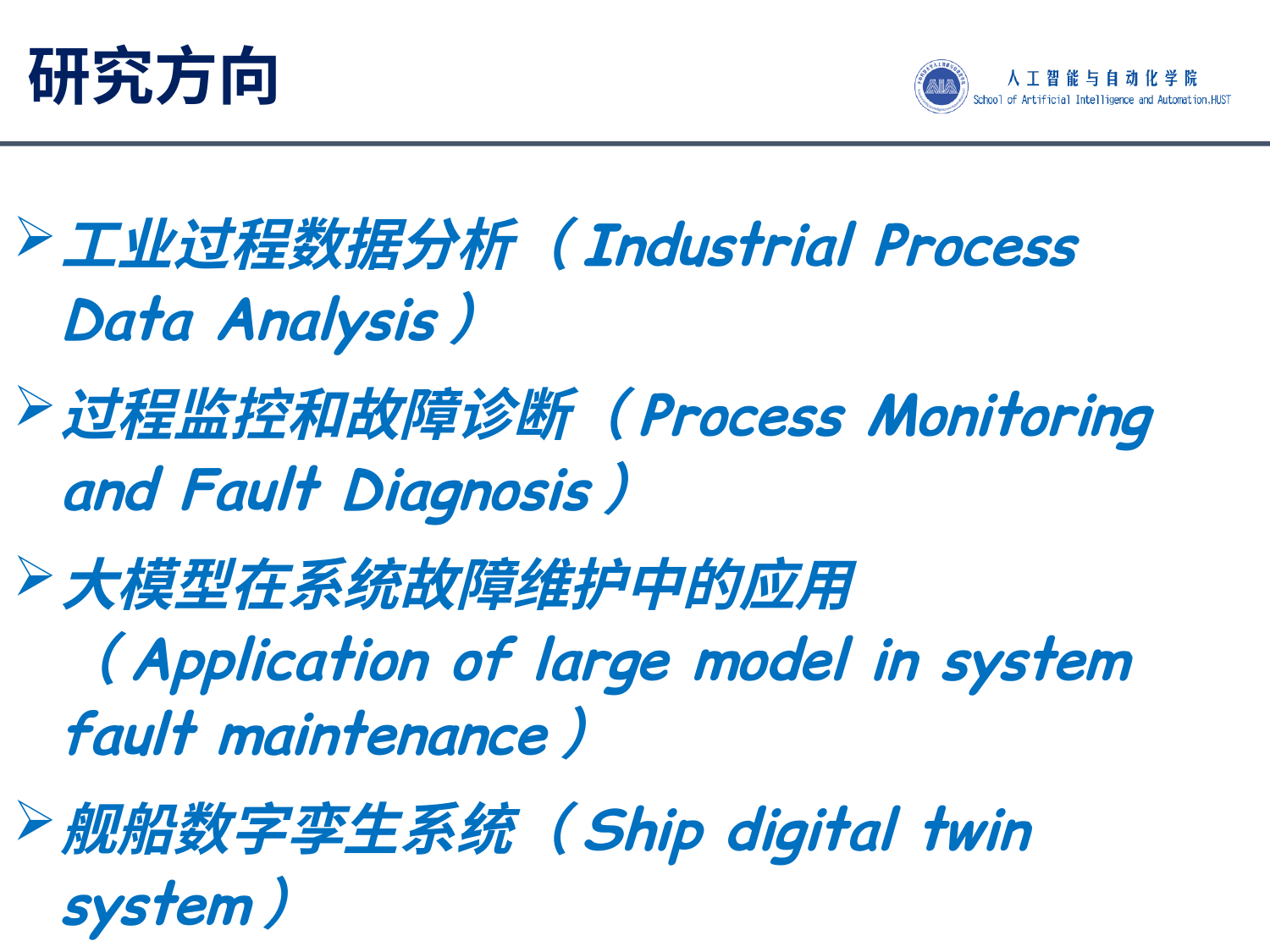

研究方向
工业过程数据分析（Industrial Process Data Analysis）
过程监控和故障诊断（Process Monitoring and Fault Diagnosis）
大模型在系统故障维护中的应用（Application of large model in system fault maintenance）
舰船数字孪生系统（Ship digital twin system）